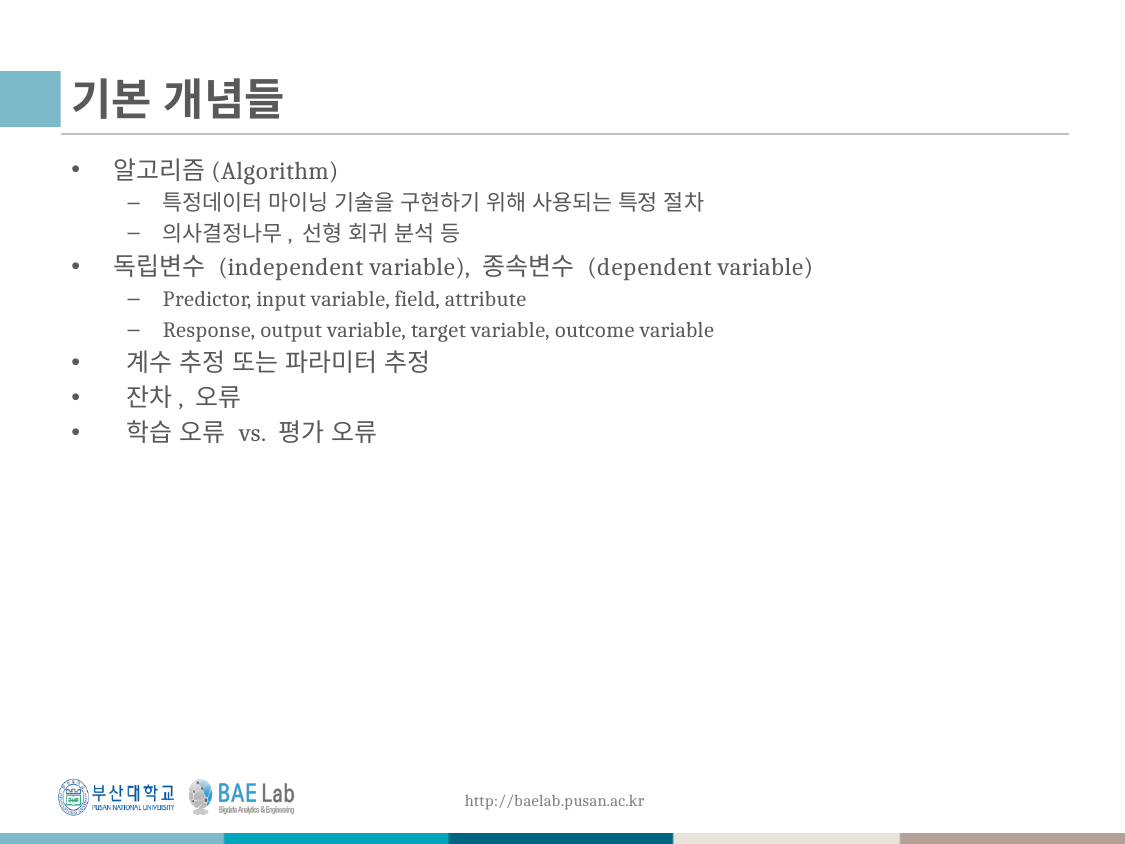

# 기본 개념들
알고리즘(Algorithm)
특정데이터 마이닝 기술을 구현하기 위해 사용되는 특정 절차
의사결정나무, 선형 회귀 분석 등
독립변수 (independent variable), 종속변수 (dependent variable)
Predictor, input variable, field, attribute
Response, output variable, target variable, outcome variable
 계수 추정 또는 파라미터 추정
 잔차, 오류
 학습 오류 vs. 평가 오류